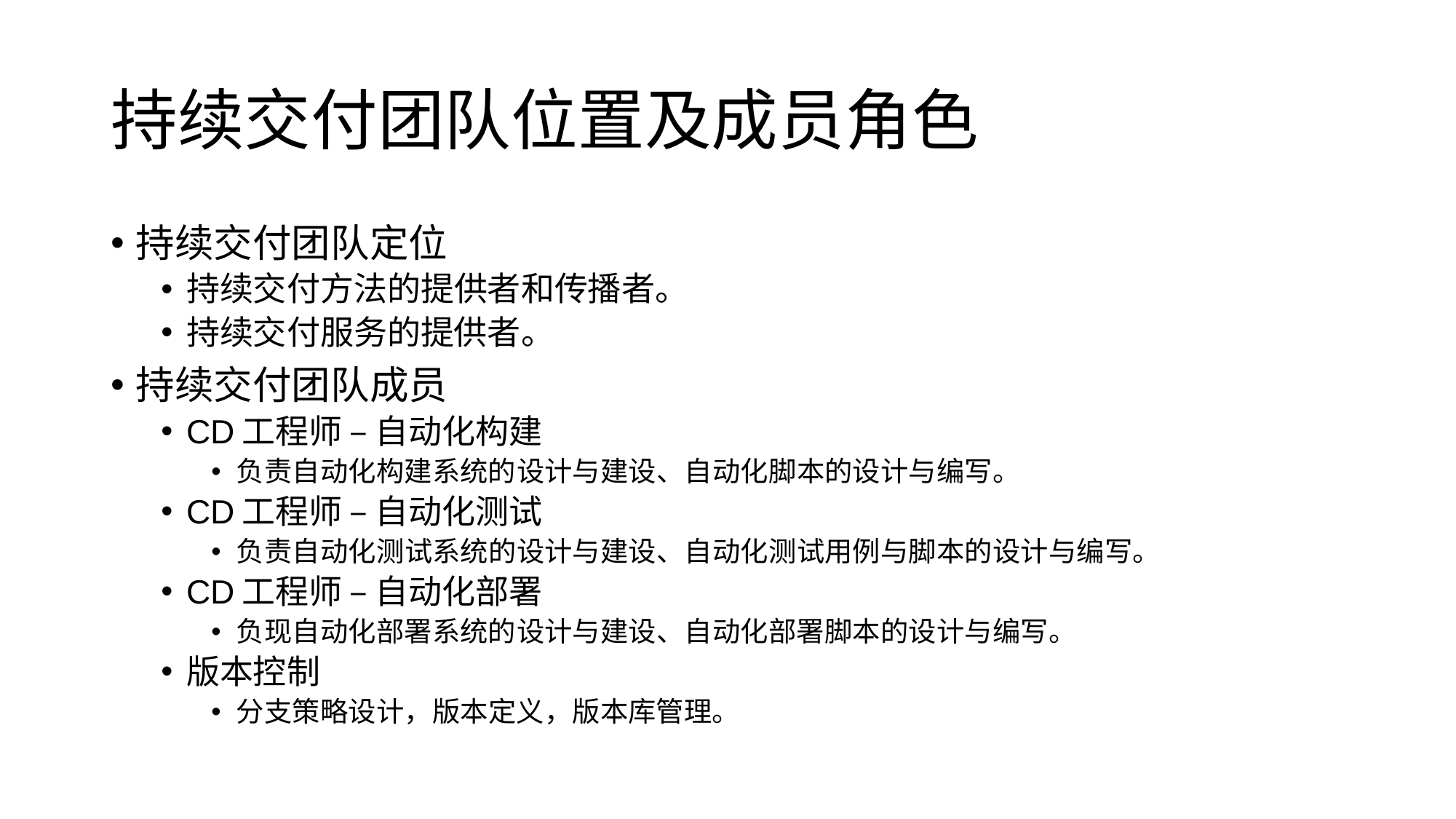

# 持续交付团队位置及成员角色
持续交付团队定位
持续交付方法的提供者和传播者。
持续交付服务的提供者。
持续交付团队成员
CD工程师 – 自动化构建
负责自动化构建系统的设计与建设、自动化脚本的设计与编写。
CD工程师 – 自动化测试
负责自动化测试系统的设计与建设、自动化测试用例与脚本的设计与编写。
CD工程师 – 自动化部署
负现自动化部署系统的设计与建设、自动化部署脚本的设计与编写。
版本控制
分支策略设计，版本定义，版本库管理。